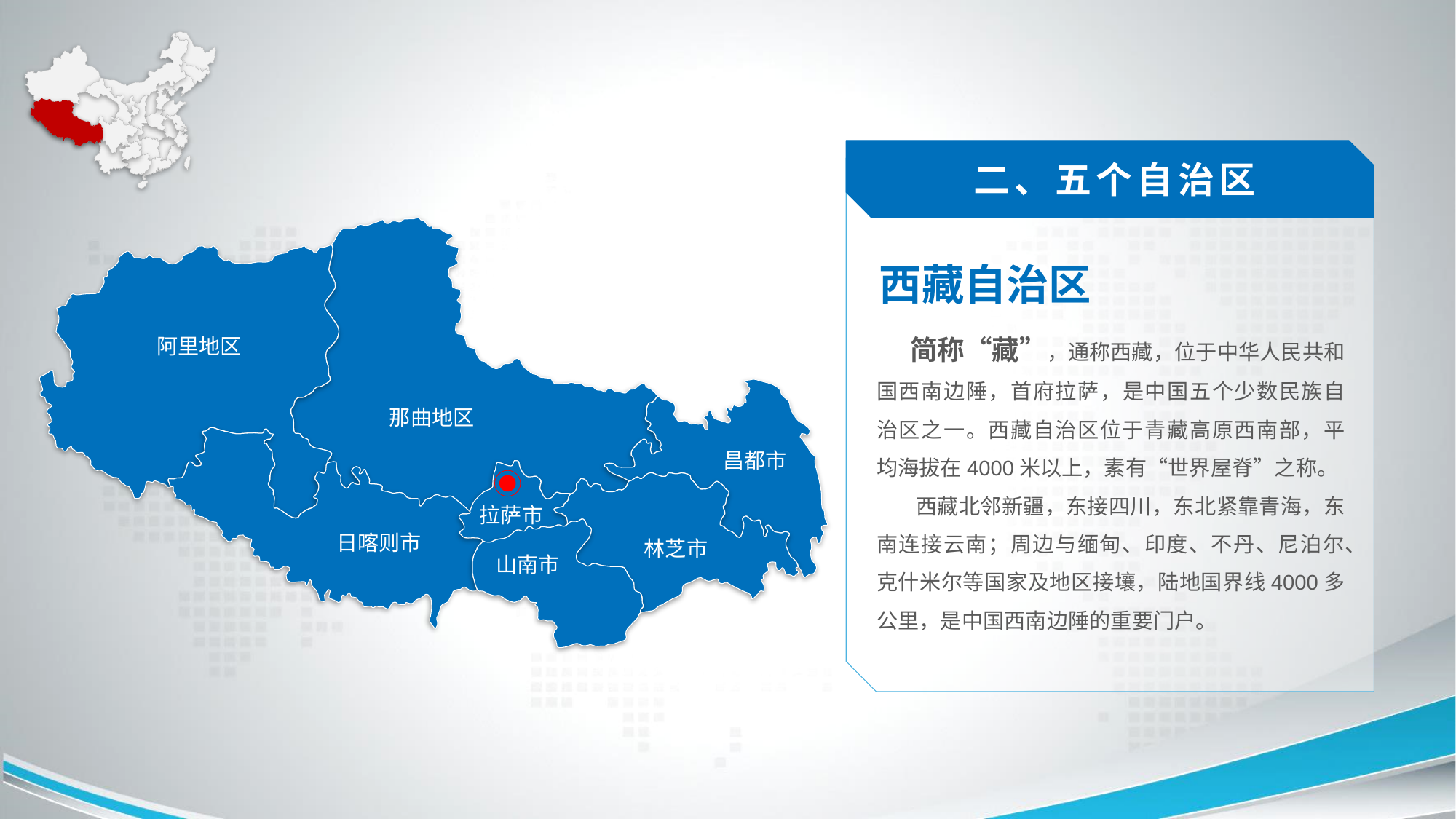

二、五个自治区

西藏自治区
      简称“藏”，通称西藏，位于中华人民共和国西南边陲，首府拉萨，是中国五个少数民族自治区之一。西藏自治区位于青藏高原西南部，平均海拔在4000米以上，素有“世界屋脊”之称。
       西藏北邻新疆，东接四川，东北紧靠青海，东南连接云南；周边与缅甸、印度、不丹、尼泊尔、克什米尔等国家及地区接壤，陆地国界线4000多公里，是中国西南边陲的重要门户。
阿里地区
那曲地区
昌都市
拉萨市
日喀则市
林芝市
山南市